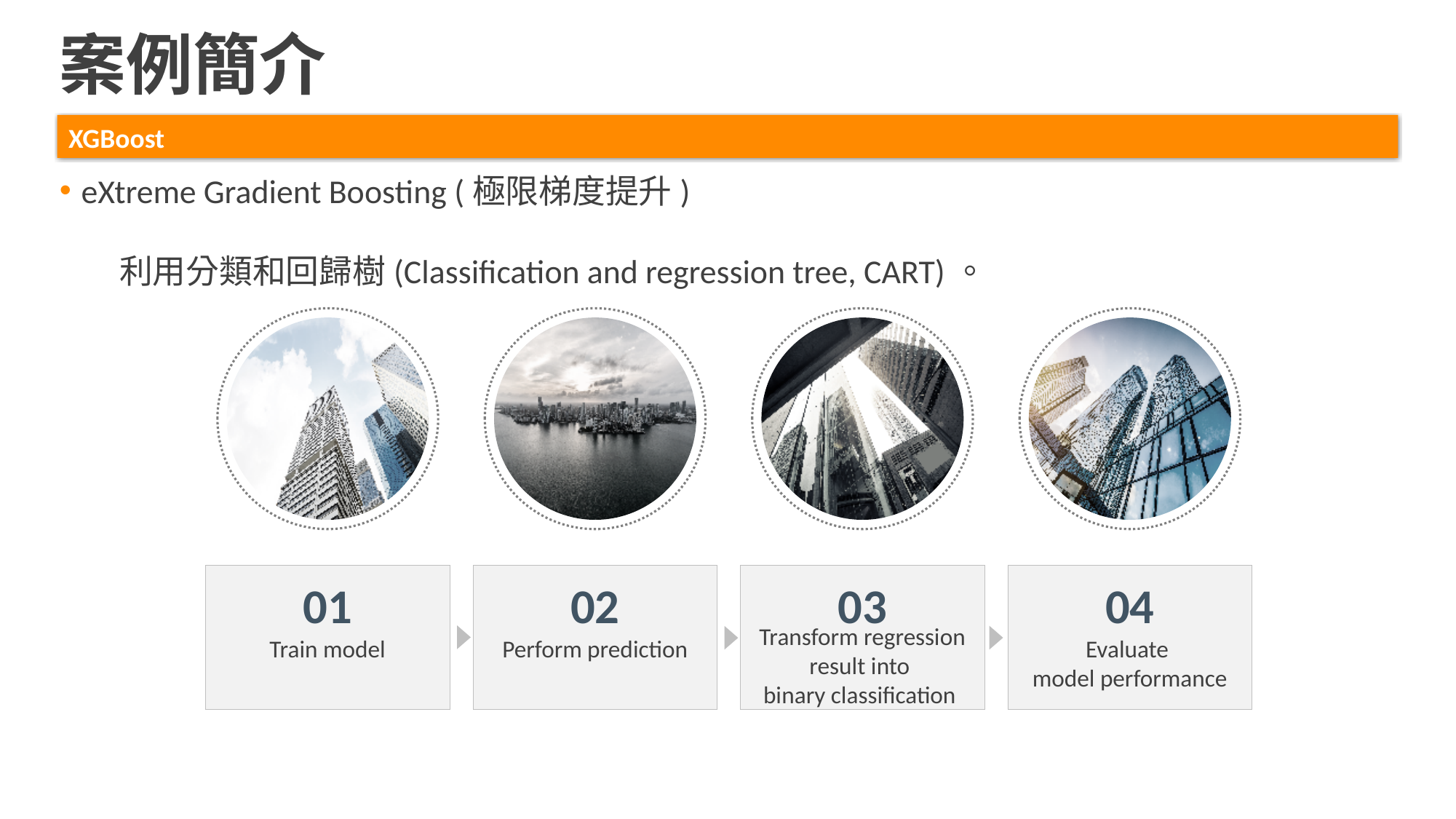

案例簡介

XGBoost
eXtreme Gradient Boosting (極限梯度提升)

     利用分類和回歸樹(Classification and regression tree, CART)。

03
Transform regression result into
binary classification
01
Train model
02
Perform prediction
04
Evaluate
model performance